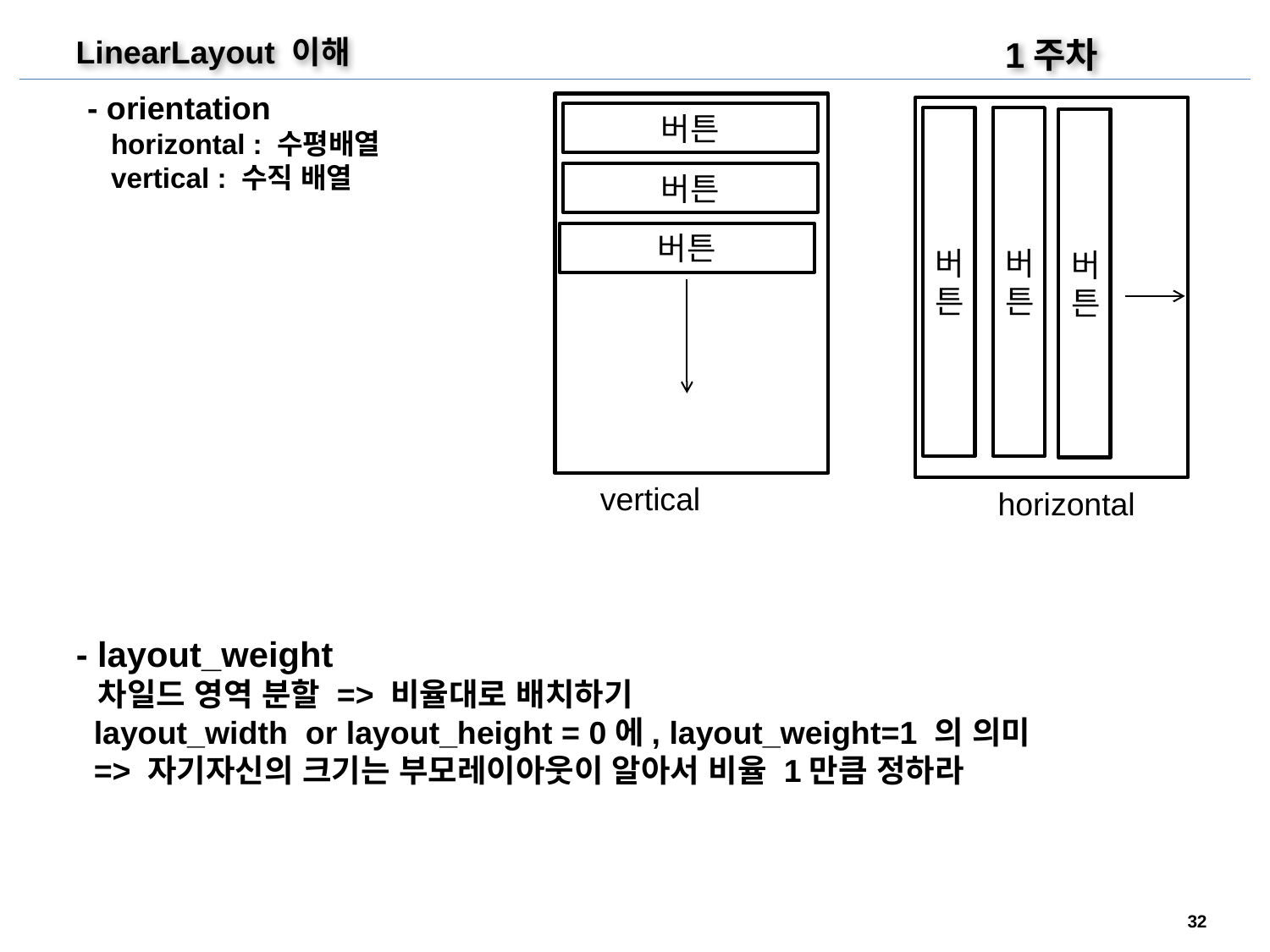

1주차
LinearLayout 이해
- orientation
   horizontal : 수평배열
   vertical : 수직 배열

버튼
버튼
버튼
버튼
버튼
버튼
vertical
horizontal
- layout_weight
  차일드 영역 분할 => 비율대로 배치하기
  layout_width  or layout_height = 0에, layout_weight=1 의 의미
  => 자기자신의 크기는 부모레이아웃이 알아서 비율 1만큼 정하라